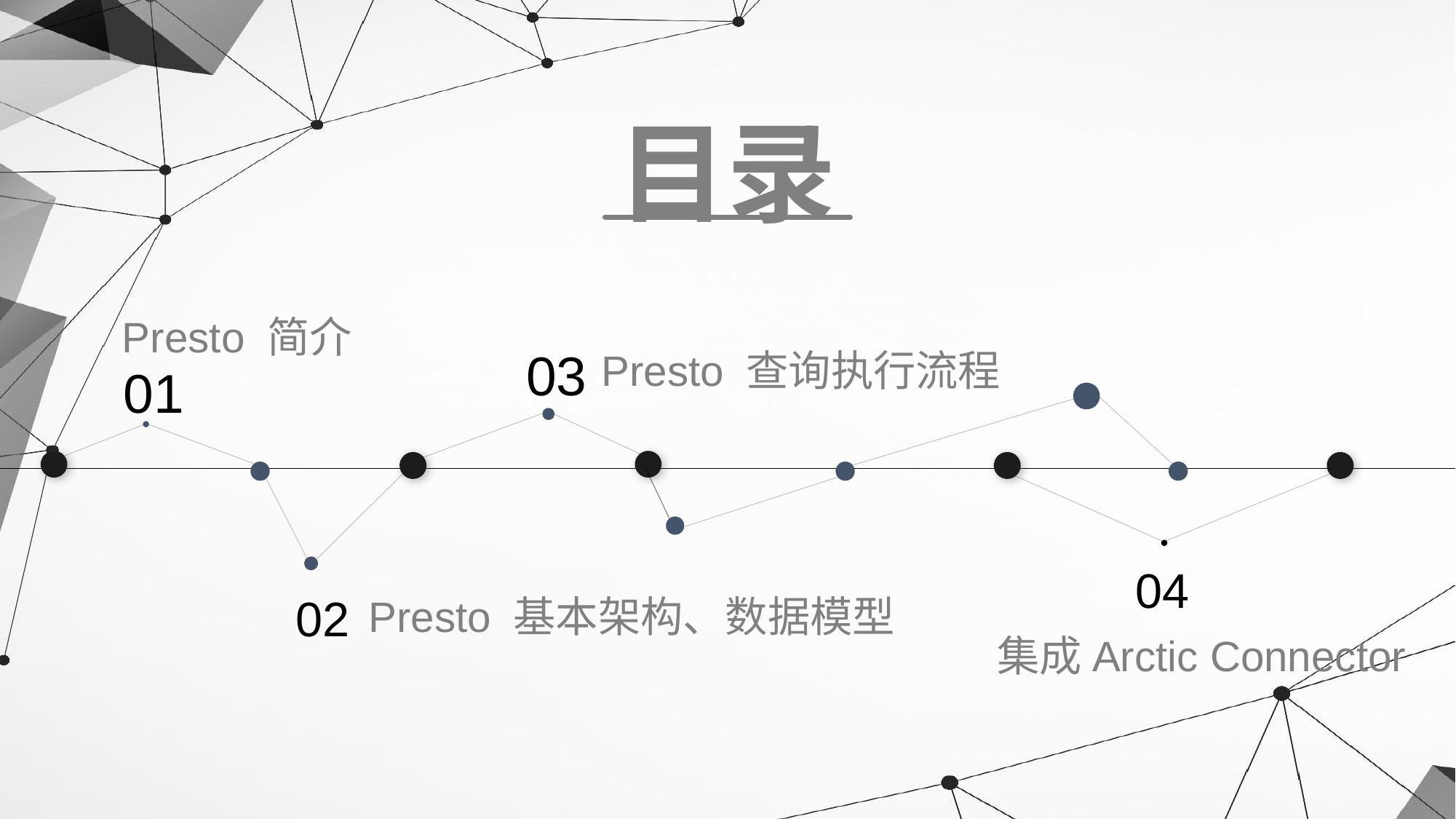

目录
Presto 简介
03
Presto 查询执行流程
01

04

02
Presto 基本架构、数据模型

集成Arctic Connector